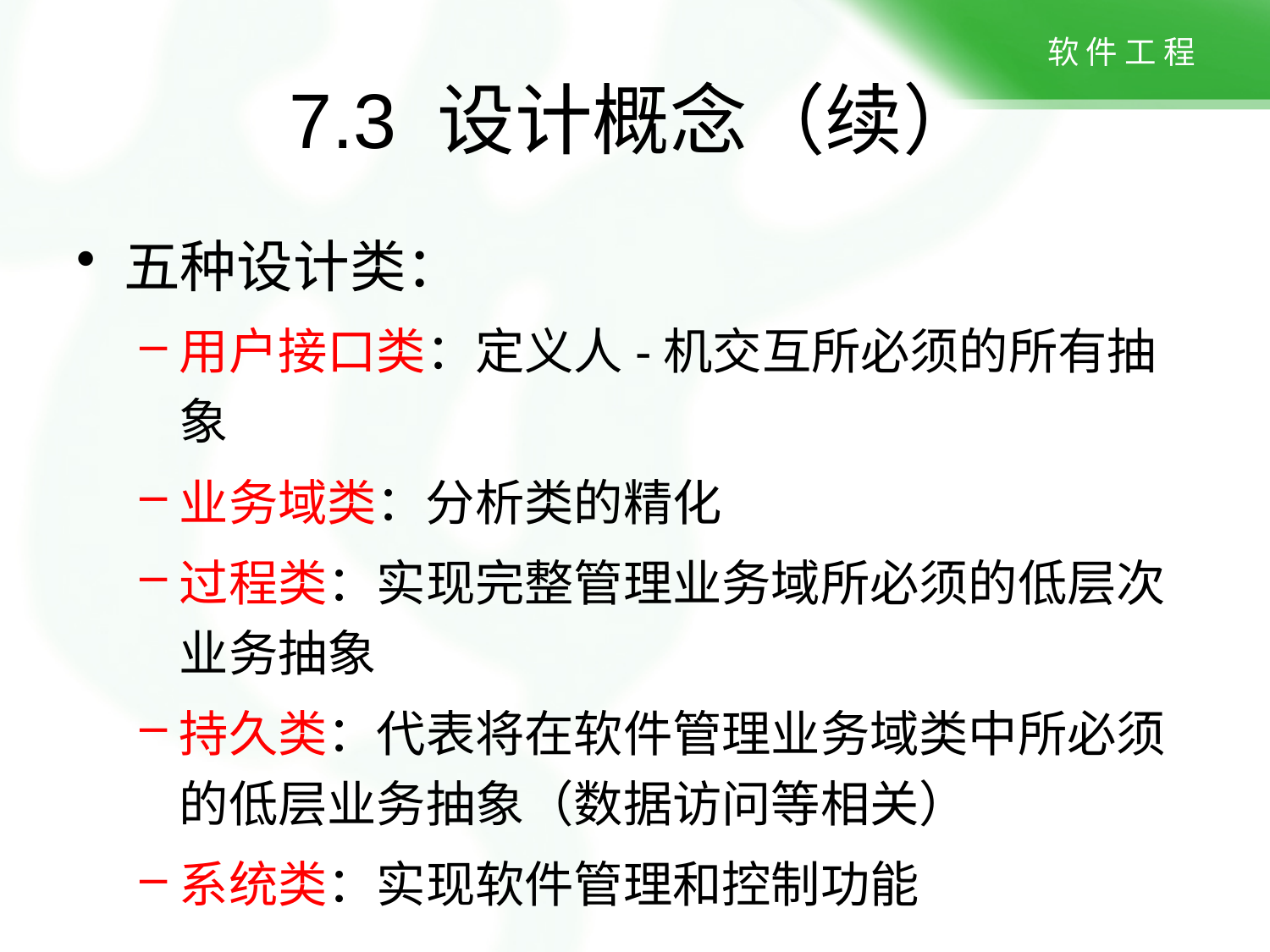

7.3 设计概念（续）
五种设计类：
用户接口类：定义人-机交互所必须的所有抽象
业务域类：分析类的精化
过程类：实现完整管理业务域所必须的低层次业务抽象
持久类：代表将在软件管理业务域类中所必须的低层业务抽象（数据访问等相关）
系统类：实现软件管理和控制功能